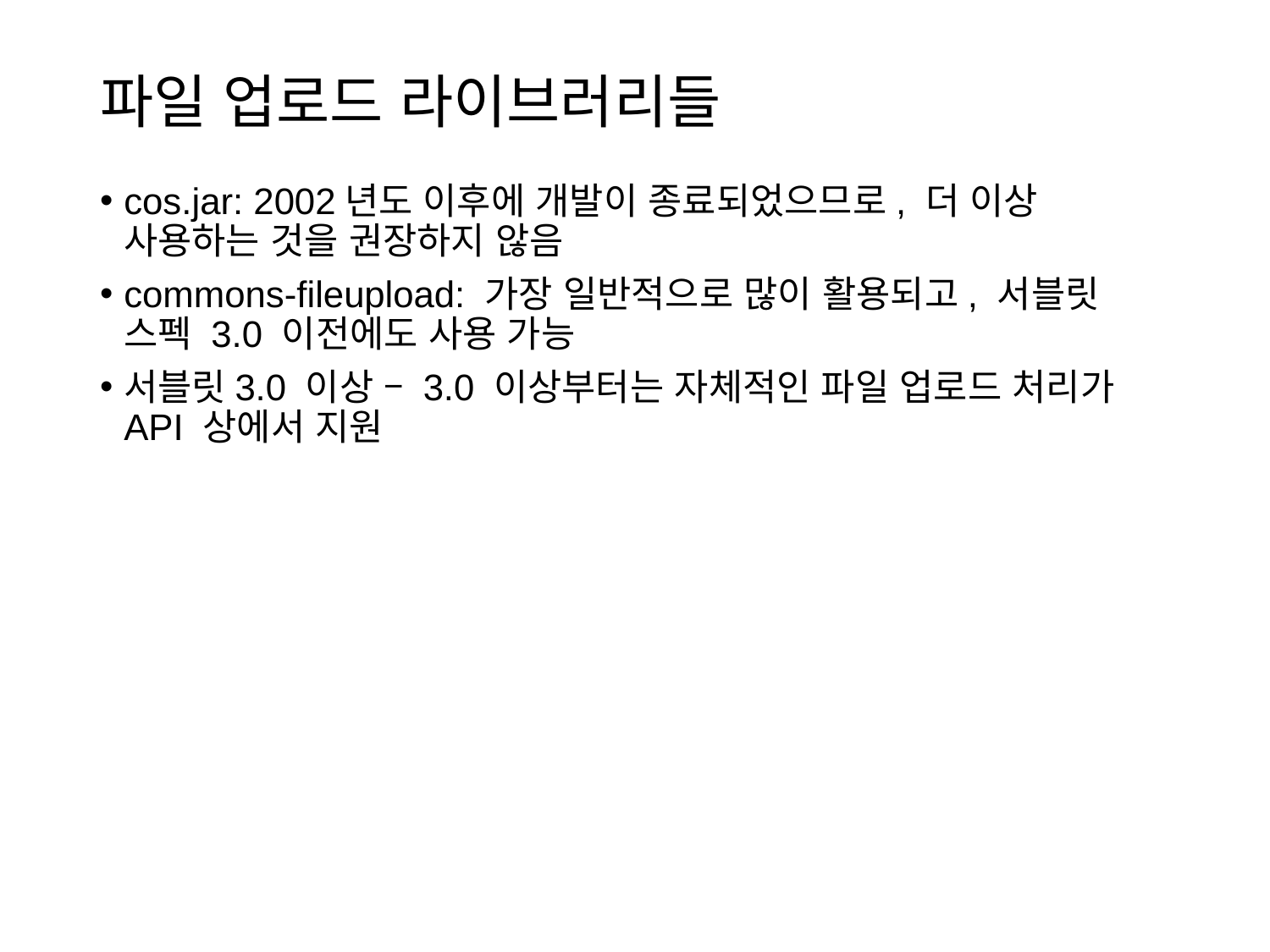

# 파일 업로드 라이브러리들
cos.jar: 2002년도 이후에 개발이 종료되었으므로, 더 이상 사용하는 것을 권장하지 않음
commons-fileupload: 가장 일반적으로 많이 활용되고, 서블릿 스펙 3.0 이전에도 사용 가능
서블릿3.0 이상 – 3.0 이상부터는 자체적인 파일 업로드 처리가 API 상에서 지원